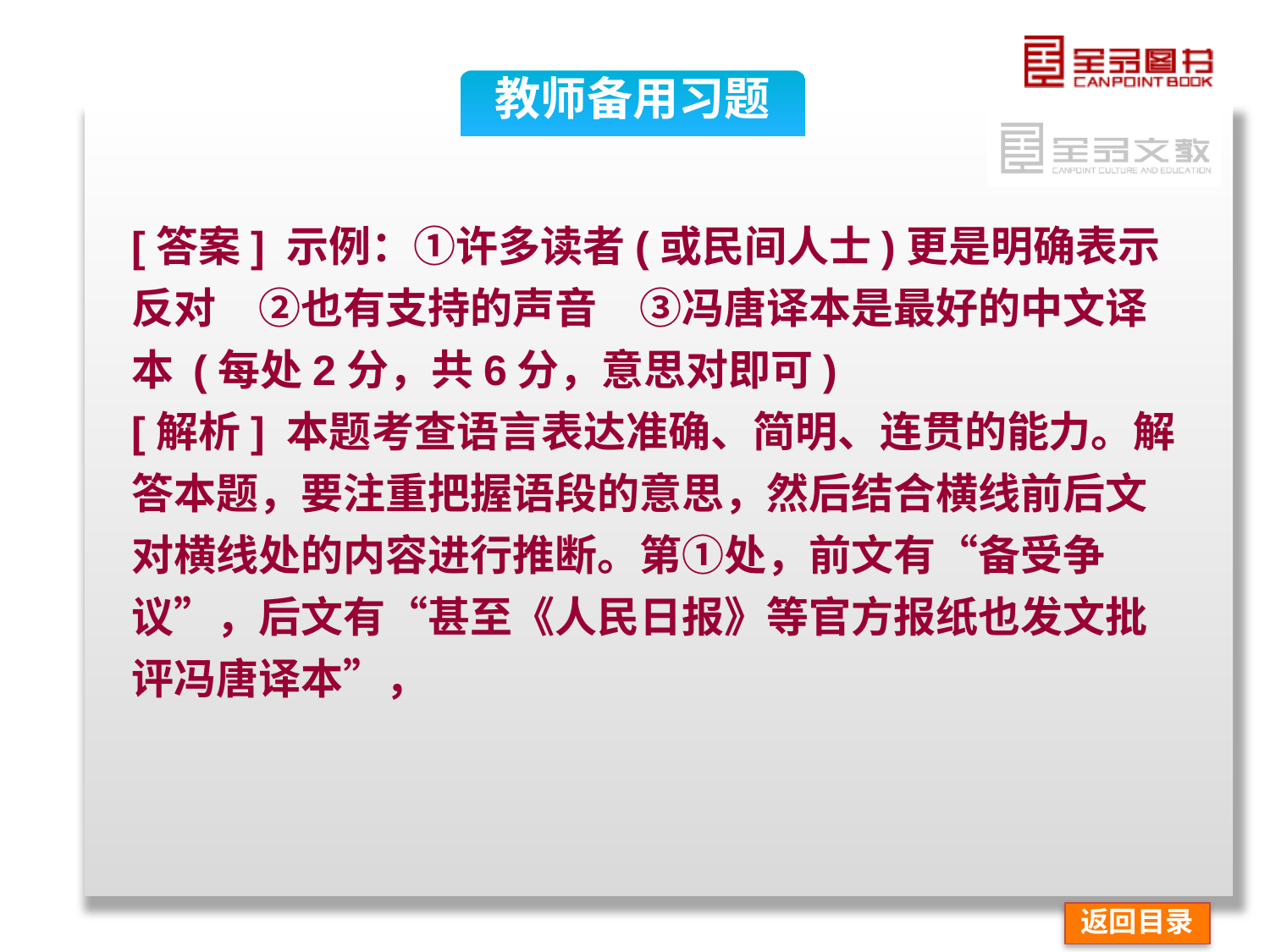

教师备用习题
[答案] 示例：①许多读者(或民间人士)更是明确表示反对　②也有支持的声音　③冯唐译本是最好的中文译本 (每处2分，共6分，意思对即可)
[解析] 本题考查语言表达准确、简明、连贯的能力。解答本题，要注重把握语段的意思，然后结合横线前后文对横线处的内容进行推断。第①处，前文有“备受争议”，后文有“甚至《人民日报》等官方报纸也发文批评冯唐译本”，
返回目录